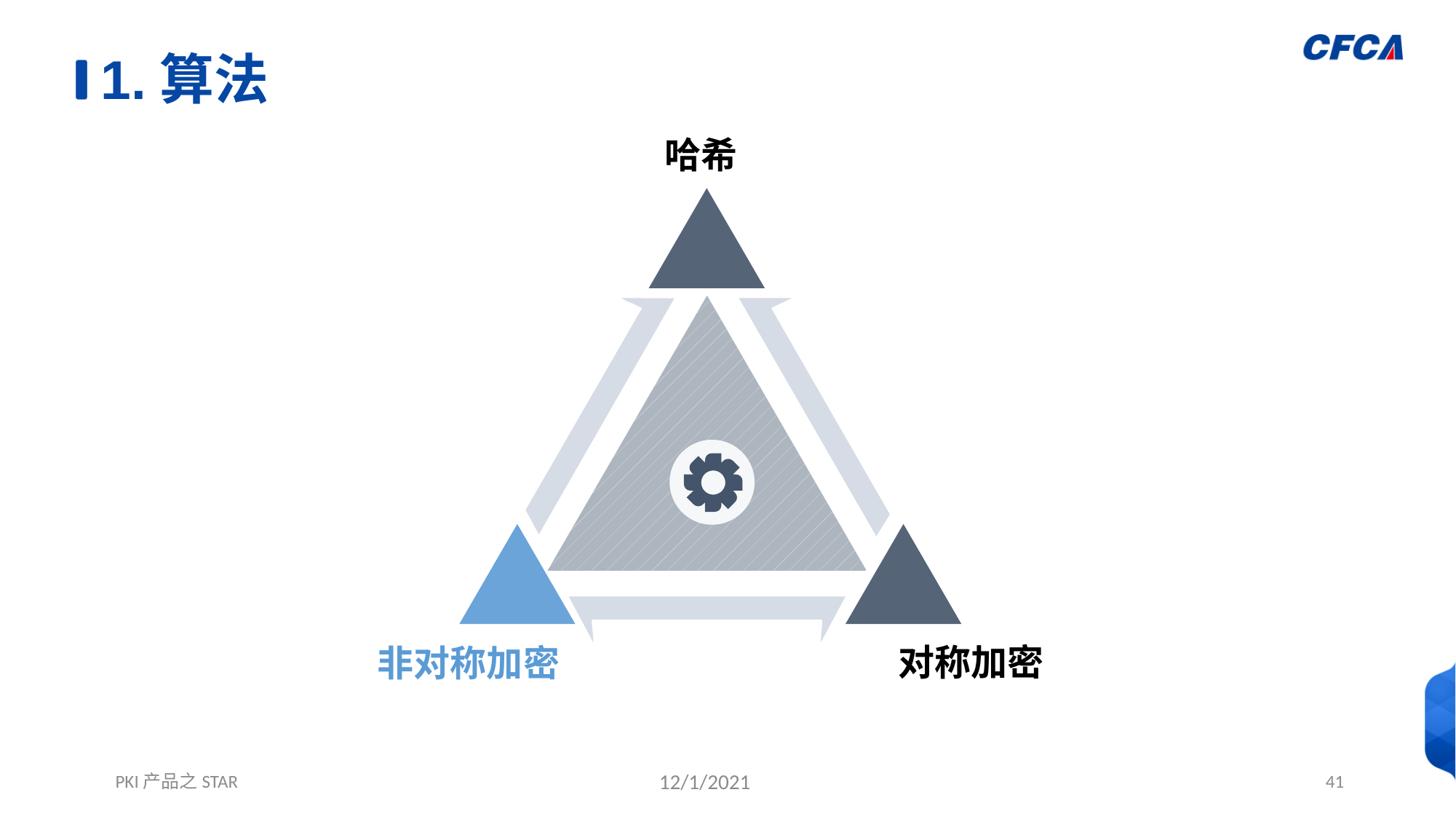

# 1.算法
哈希

对称加密
非对称加密
PKI产品之STAR
12/1/2021
41